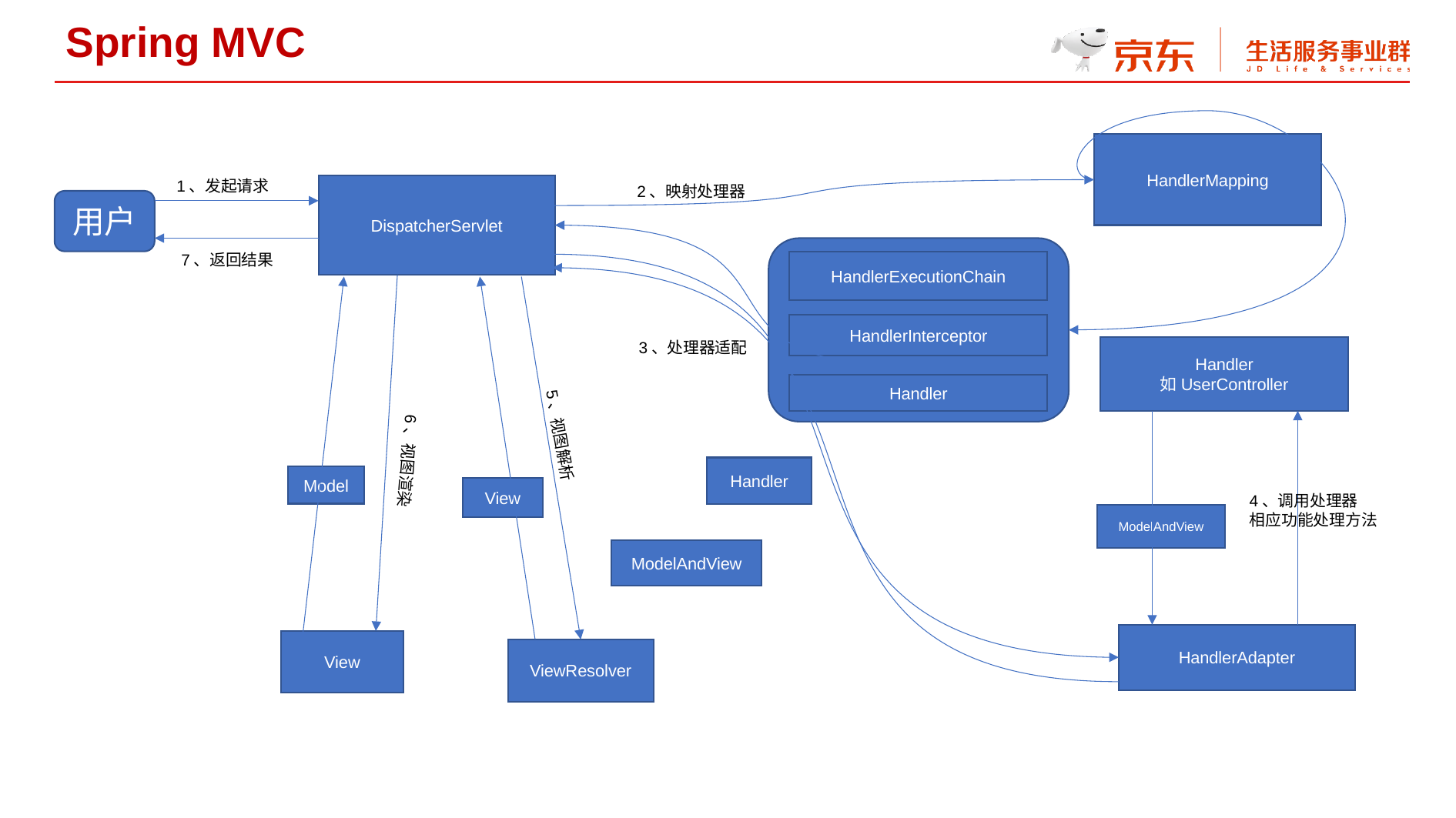

Spring MVC
HandlerMapping
1、发起请求
DispatcherServlet
2、映射处理器
用户

7、返回结果
HandlerExecutionChain
HandlerInterceptor
3、处理器适配
Handler
如UserController
Handler
5、视图解析
6、视图渲染
Handler
Model
View
4、调用处理器
相应功能处理方法
ModelAndView
ModelAndView
HandlerAdapter
View
ViewResolver